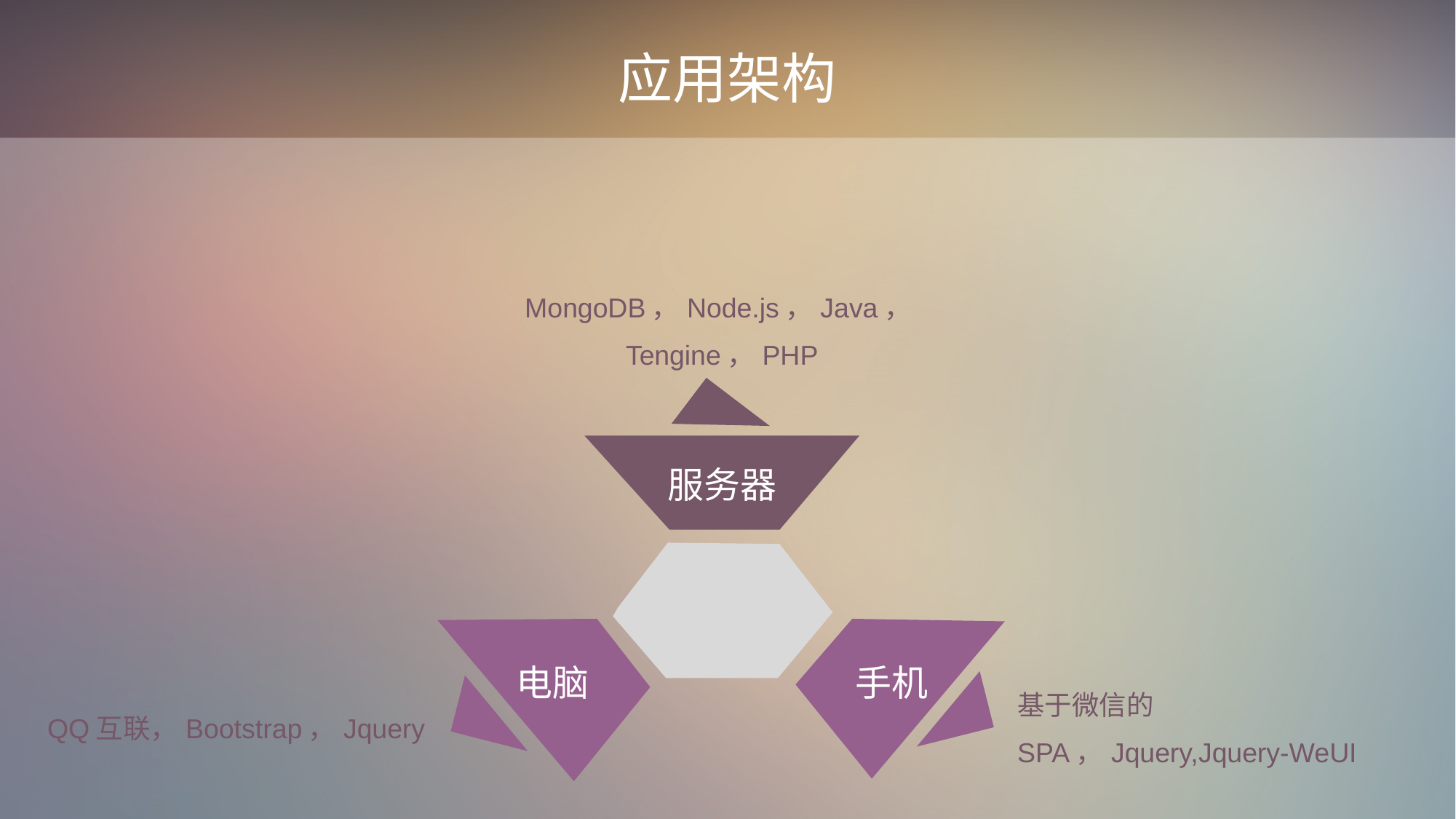

应用架构
MongoDB，Node.js，Java，Tengine，PHP

服务器

电脑
手机
QQ互联，Bootstrap，Jquery
基于微信的SPA，Jquery,Jquery-WeUI